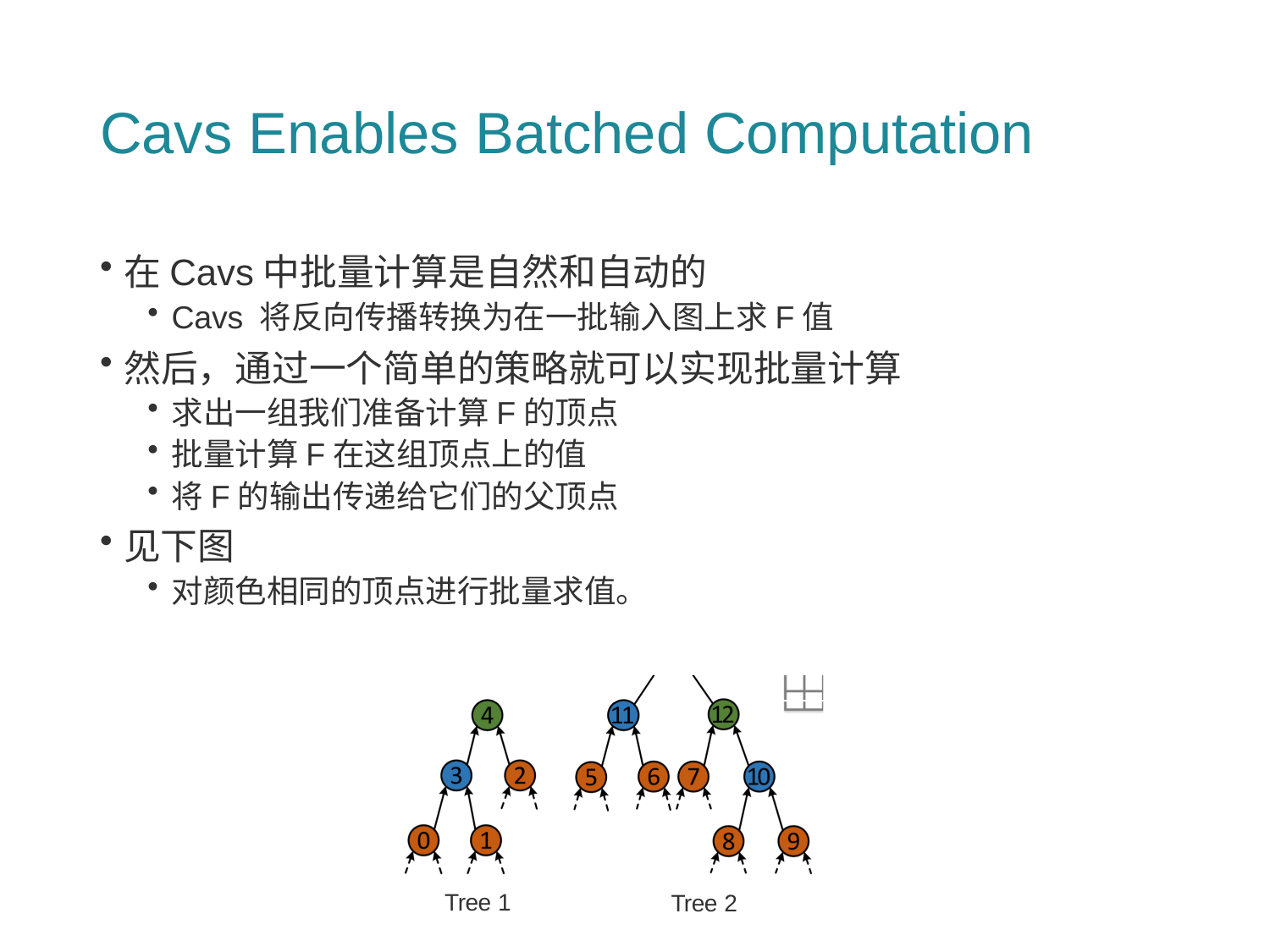

# Cavs Enables Batched Computation
在Cavs中批量计算是自然和自动的
Cavs 将反向传播转换为在一批输入图上求F值
然后，通过一个简单的策略就可以实现批量计算
求出一组我们准备计算F的顶点
批量计算F在这组顶点上的值
将F的输出传递给它们的父顶点
见下图
对颜色相同的顶点进行批量求值。

Tree 1
Tree 2